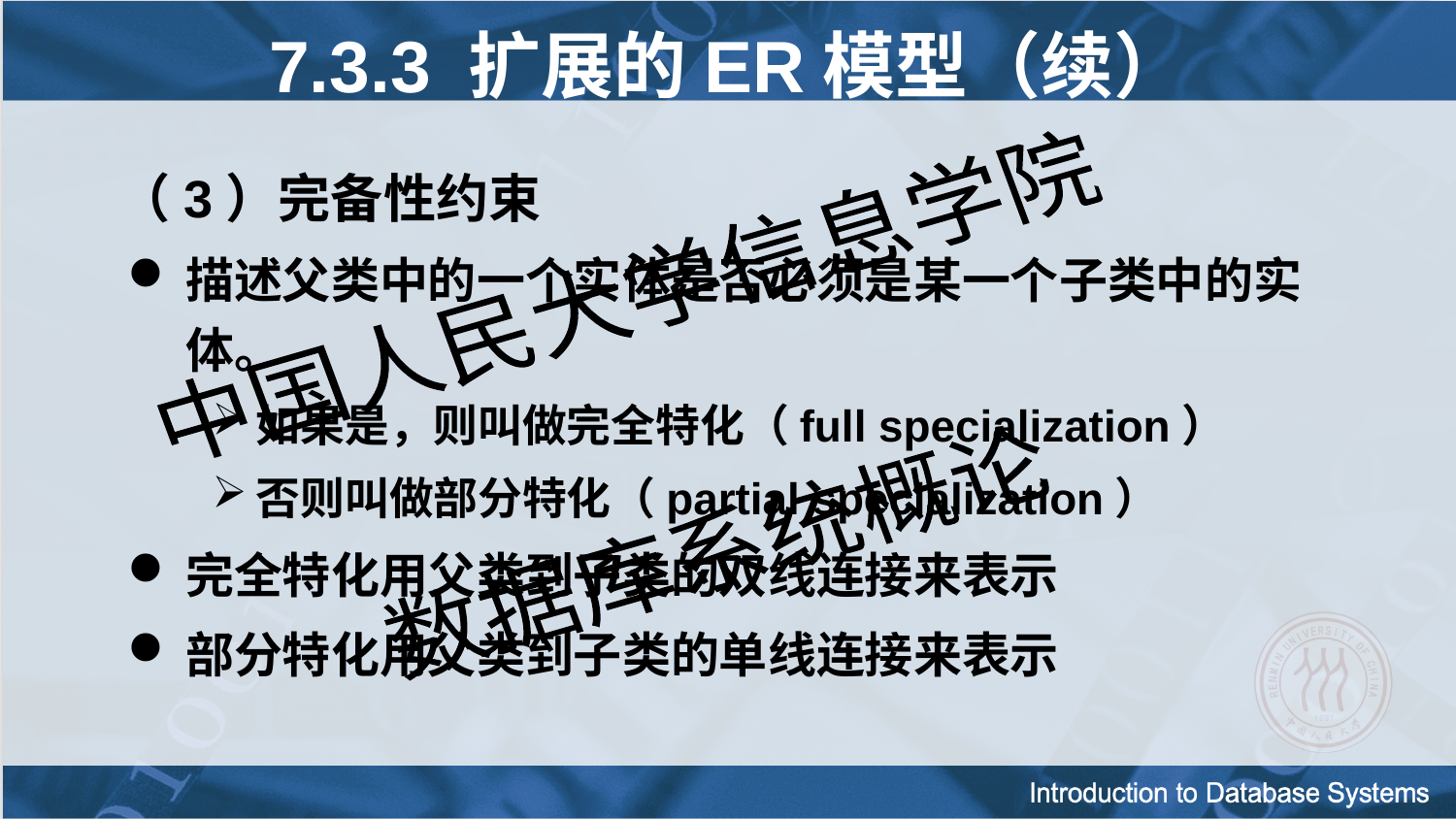

7.3.3 扩展的ER模型（续）
（3）完备性约束
描述父类中的一个实体是否必须是某一个子类中的实体。
如果是，则叫做完全特化（full specialization）
否则叫做部分特化（partial specialization）
完全特化用父类到子类的双线连接来表示
部分特化用父类到子类的单线连接来表示